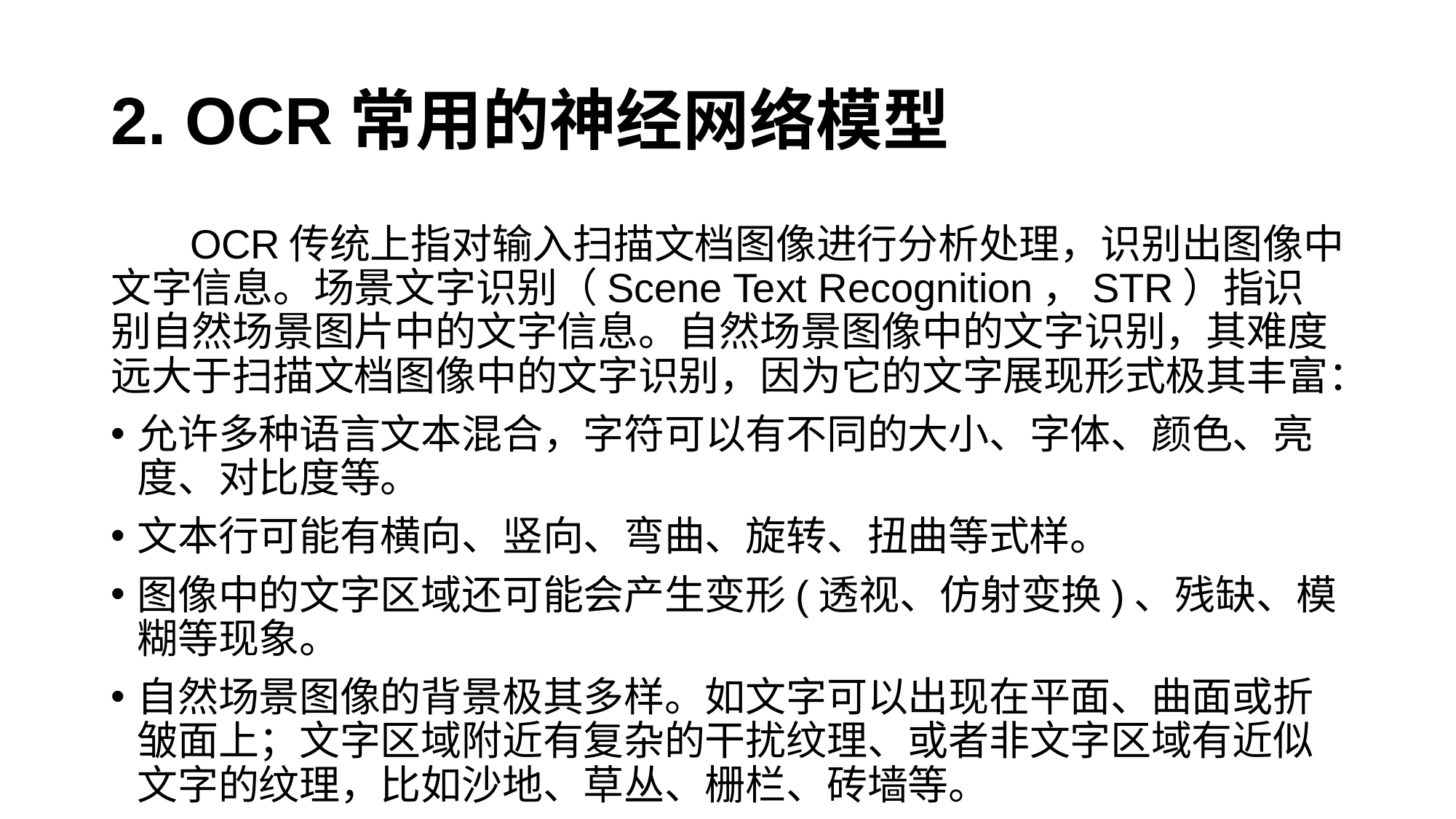

# 2. OCR常用的神经网络模型
       OCR传统上指对输入扫描文档图像进行分析处理，识别出图像中文字信息。场景文字识别（Scene Text Recognition，STR）指识别自然场景图片中的文字信息。自然场景图像中的文字识别，其难度远大于扫描文档图像中的文字识别，因为它的文字展现形式极其丰富：
允许多种语言文本混合，字符可以有不同的大小、字体、颜色、亮度、对比度等。
文本行可能有横向、竖向、弯曲、旋转、扭曲等式样。
图像中的文字区域还可能会产生变形(透视、仿射变换)、残缺、模糊等现象。
自然场景图像的背景极其多样。如文字可以出现在平面、曲面或折皱面上；文字区域附近有复杂的干扰纹理、或者非文字区域有近似文字的纹理，比如沙地、草丛、栅栏、砖墙等。